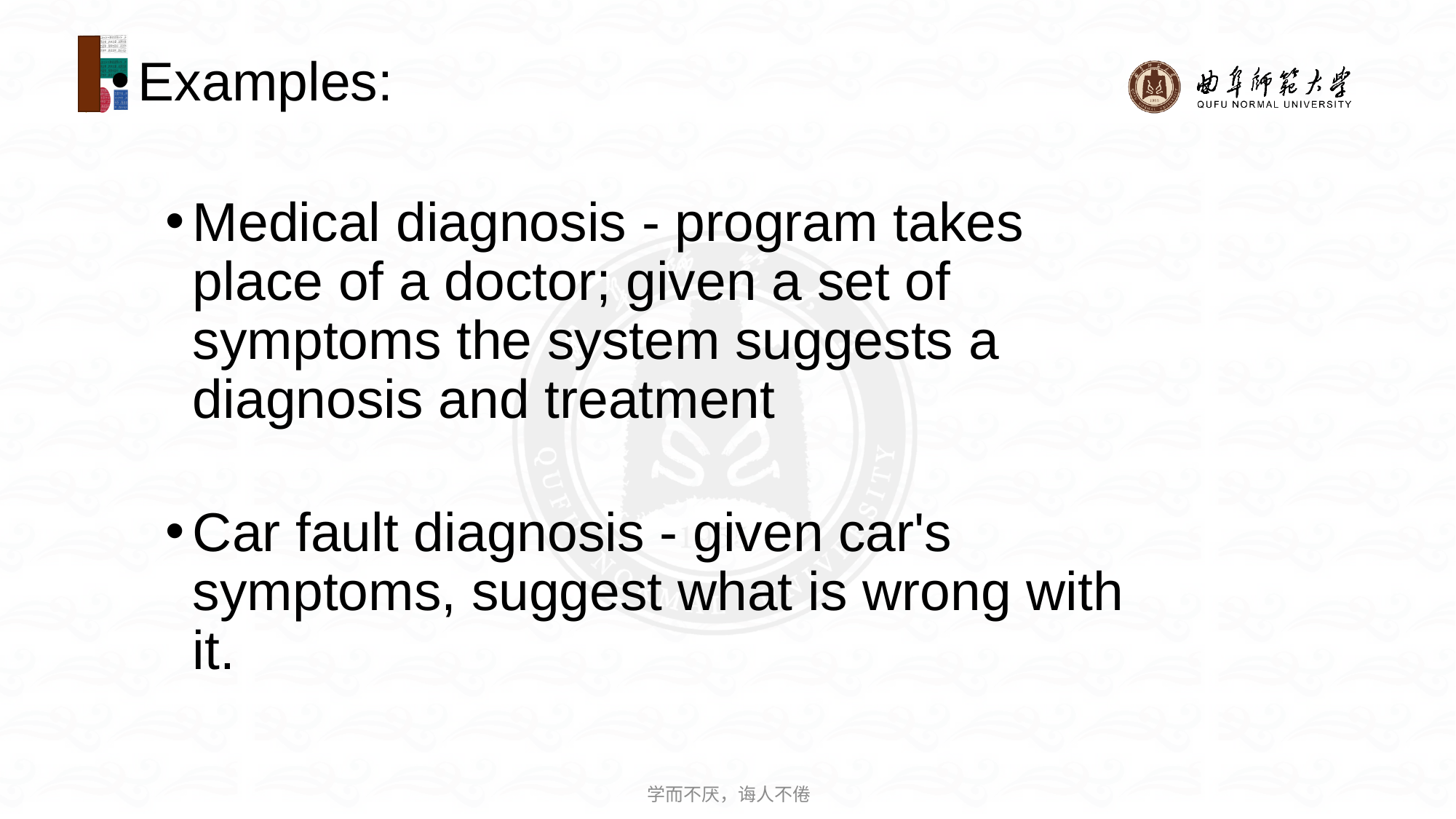

Examples:

Medical diagnosis - program takes place of a doctor; given a set of symptoms the system suggests a diagnosis and treatment

Car fault diagnosis - given car's symptoms, suggest what is wrong with it.
学而不厌，诲人不倦
15